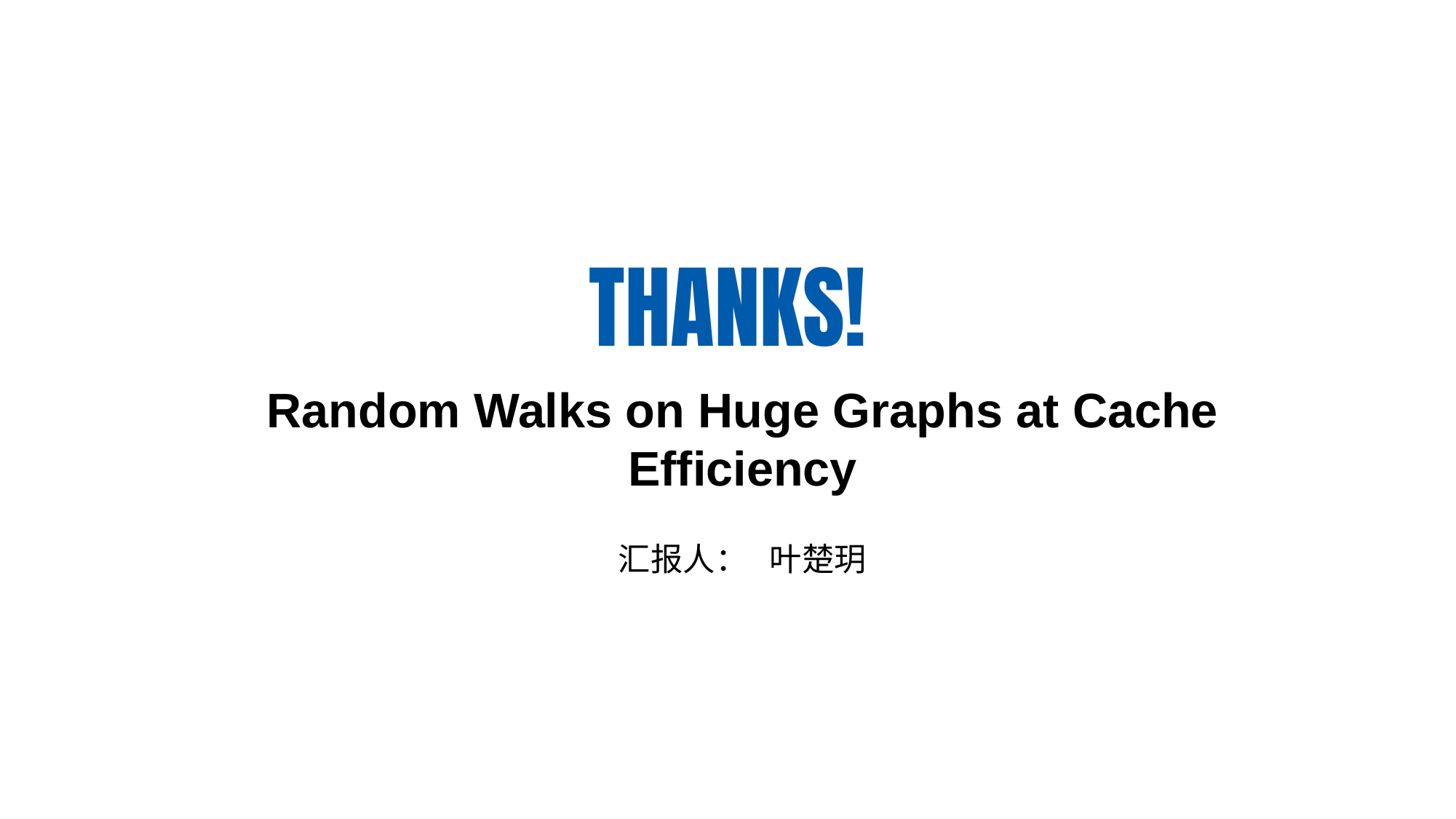

THANKS!
Random Walks on Huge Graphs at Cache Efficiency

汇报人：   叶楚玥